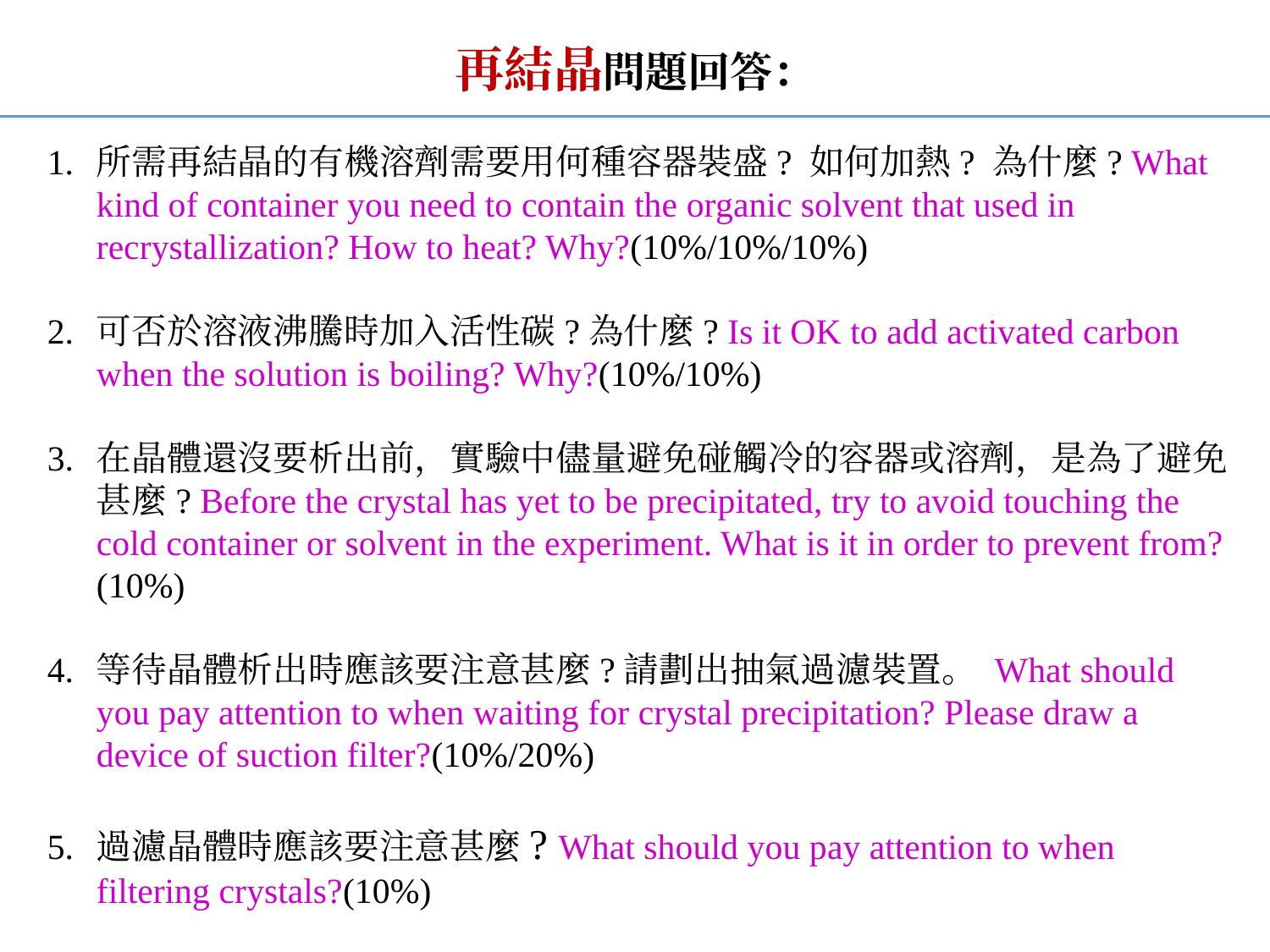

再結晶問題回答：
所需再結晶的有機溶劑需要用何種容器裝盛? 如何加熱? 為什麼? What kind of container you need to contain the organic solvent that used in recrystallization? How to heat? Why?(10%/10%/10%)
可否於溶液沸騰時加入活性碳?為什麼? Is it OK to add activated carbon when the solution is boiling? Why?(10%/10%)
在晶體還沒要析出前，實驗中儘量避免碰觸冷的容器或溶劑，是為了避免甚麼? Before the crystal has yet to be precipitated, try to avoid touching the cold container or solvent in the experiment. What is it in order to prevent from?(10%)
等待晶體析出時應該要注意甚麼?請劃出抽氣過濾裝置。 What should you pay attention to when waiting for crystal precipitation? Please draw a device of suction filter?(10%/20%)
過濾晶體時應該要注意甚麼? What should you pay attention to when filtering crystals?(10%)

19